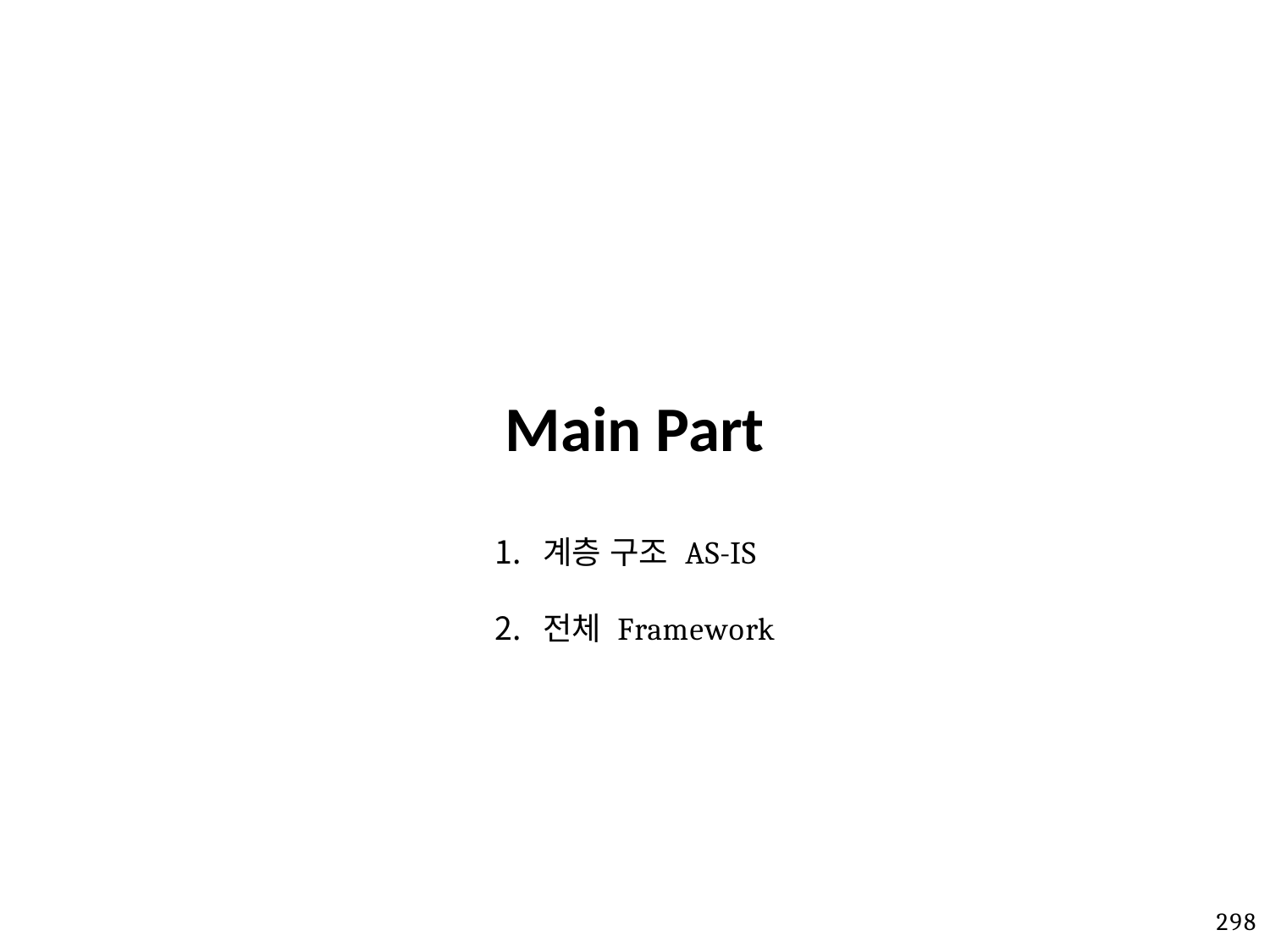

# Main Part
계층 구조 AS-IS

전체 Framework
298